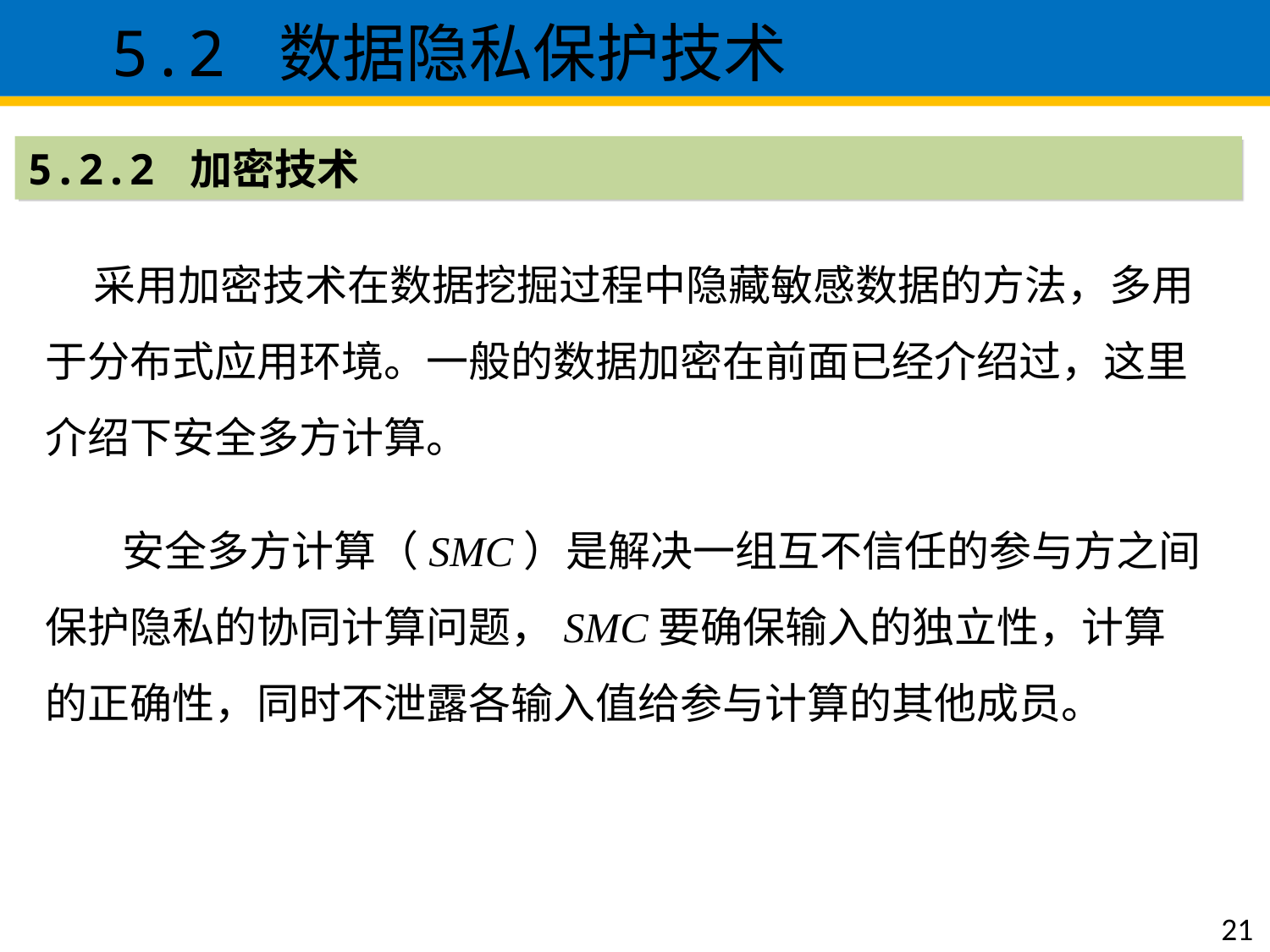

5.2 数据隐私保护技术
5.2.2 加密技术
    采用加密技术在数据挖掘过程中隐藏敏感数据的方法，多用于分布式应用环境。一般的数据加密在前面已经介绍过，这里介绍下安全多方计算。
       安全多方计算（SMC）是解决一组互不信任的参与方之间保护隐私的协同计算问题，SMC要确保输入的独立性，计算的正确性，同时不泄露各输入值给参与计算的其他成员。
21